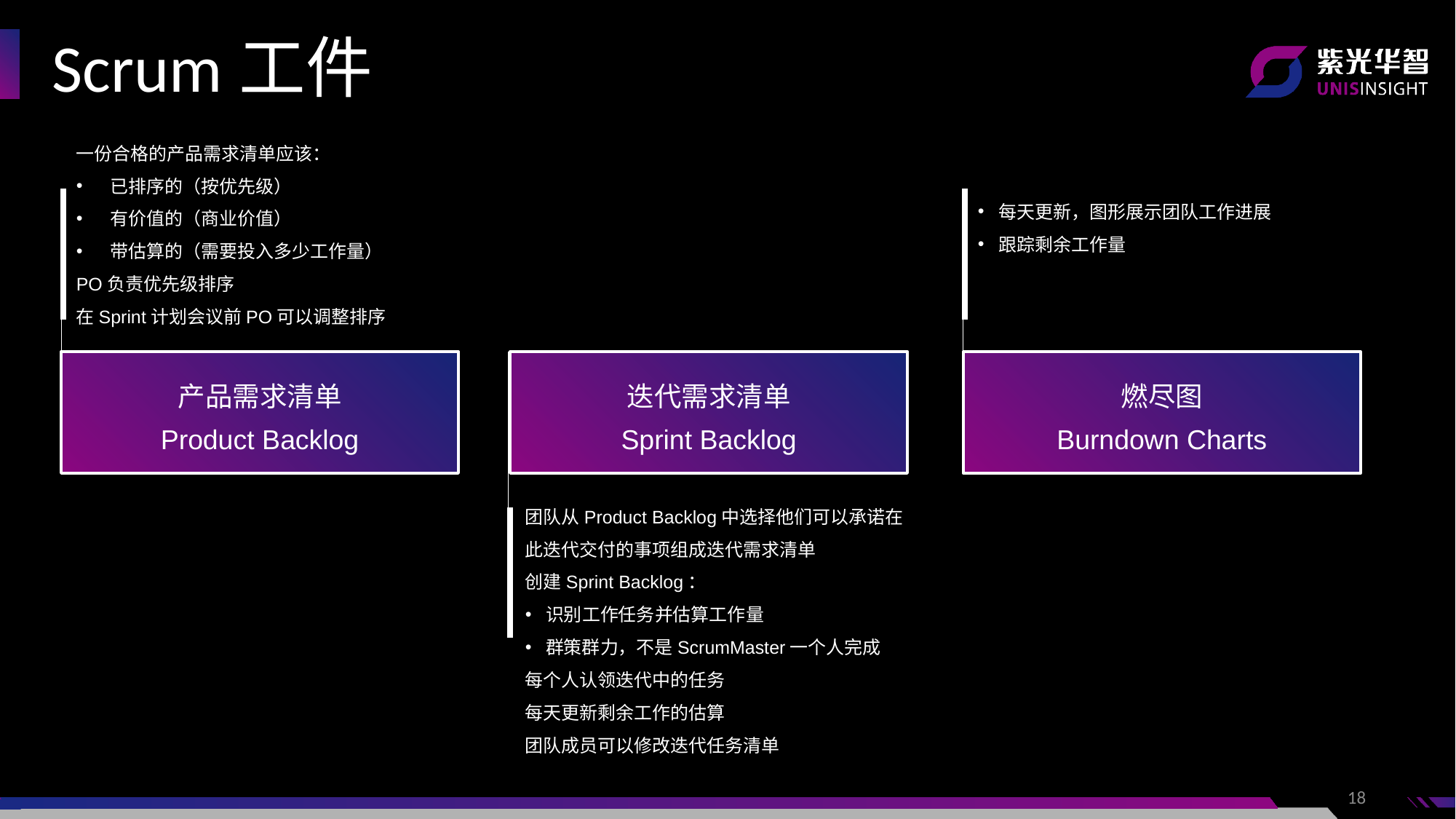

Scrum工件
一份合格的产品需求清单应该：
已排序的（按优先级）
有价值的（商业价值）
带估算的（需要投入多少工作量）
PO负责优先级排序
在Sprint计划会议前PO可以调整排序
每天更新，图形展示团队工作进展
跟踪剩余工作量

产品需求清单
Product Backlog
迭代需求清单
Sprint Backlog
燃尽图
Burndown Charts
团队从Product Backlog中选择他们可以承诺在此迭代交付的事项组成迭代需求清单
创建Sprint Backlog：
识别工作任务并估算工作量
群策群力，不是ScrumMaster一个人完成
每个人认领迭代中的任务
每天更新剩余工作的估算
团队成员可以修改迭代任务清单